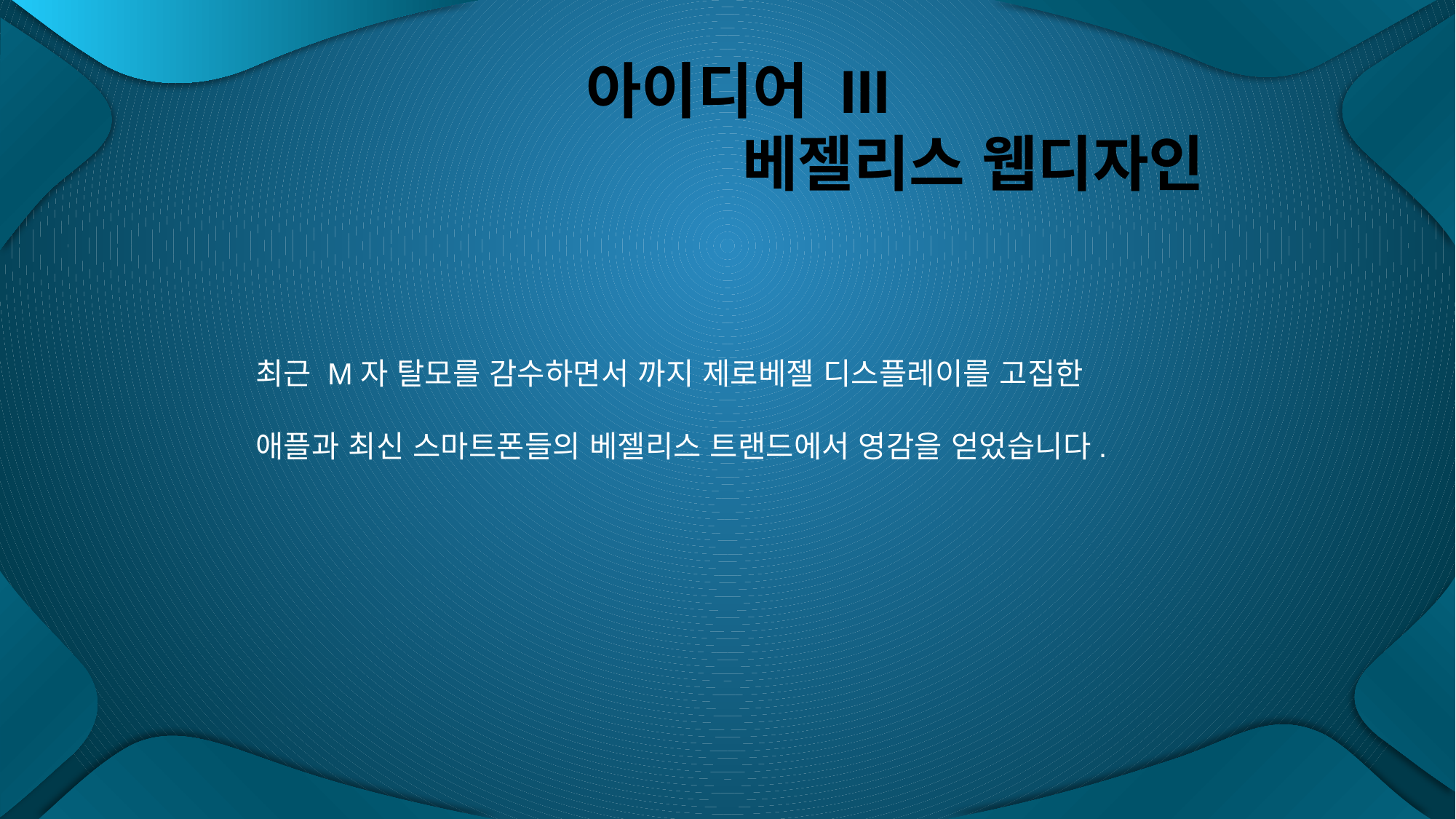

# 아이디어 III 베젤리스 웹디자인
최근 M자 탈모를 감수하면서 까지 제로베젤 디스플레이를 고집한

애플과 최신 스마트폰들의 베젤리스 트랜드에서 영감을 얻었습니다.